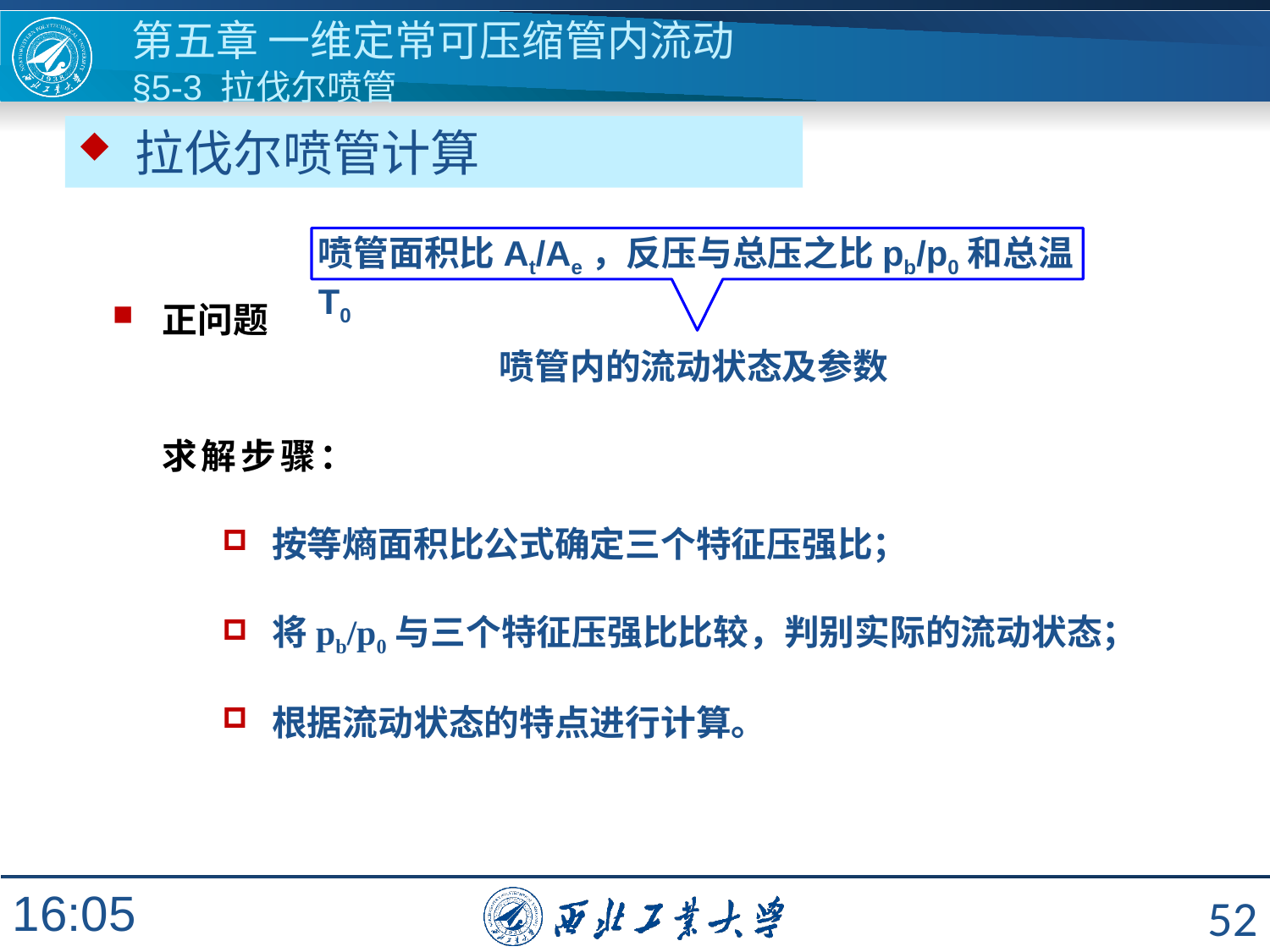

# 第五章 一维定常可压缩管内流动 §5-3 拉伐尔喷管
 拉伐尔喷管计算
喷管面积比At/Ae，反压与总压之比pb/p0和总温T0

正问题
喷管内的流动状态及参数
求解步骤：
按等熵面积比公式确定三个特征压强比；
将pb/p0与三个特征压强比比较，判别实际的流动状态；
根据流动状态的特点进行计算。
52